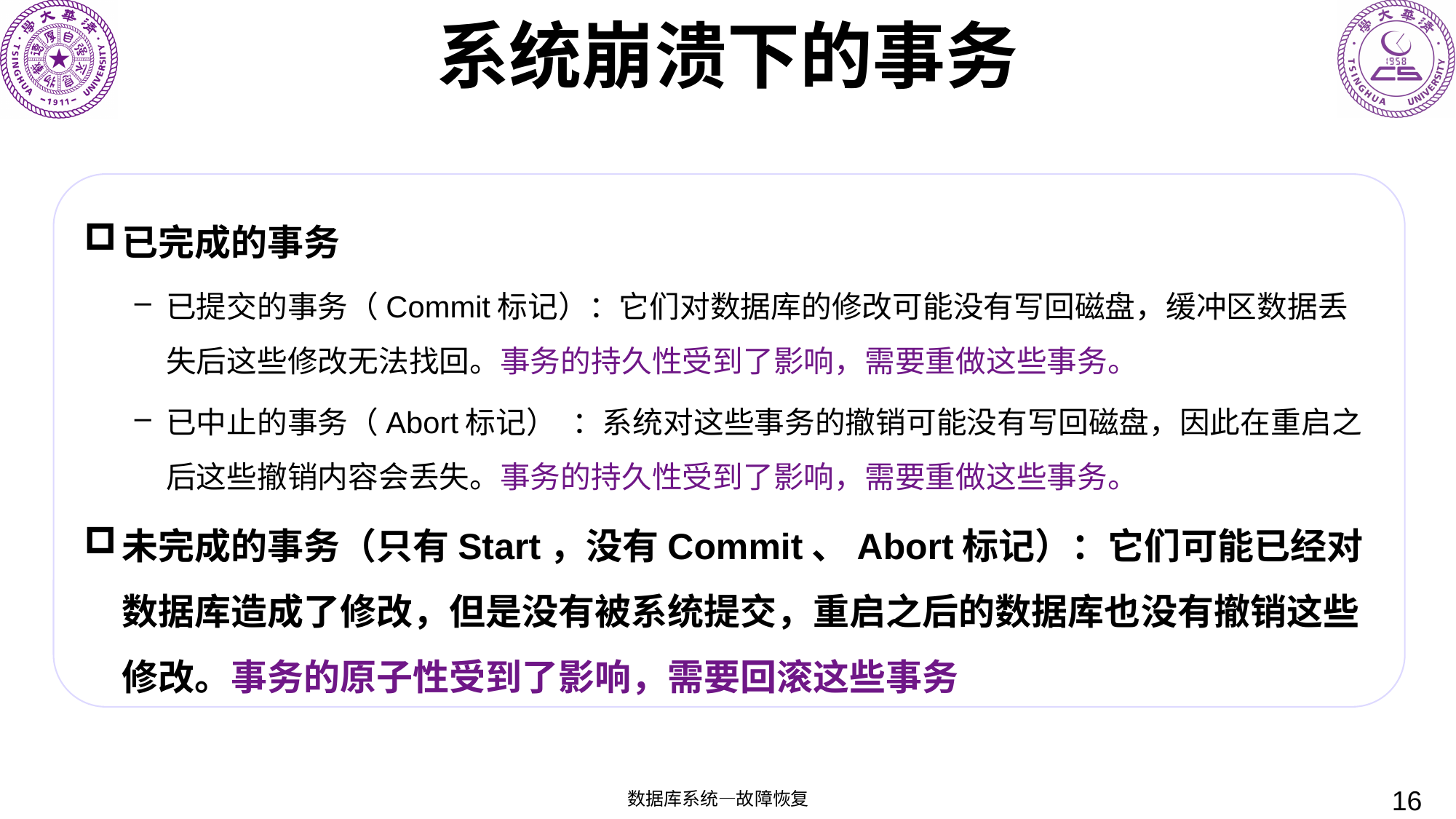

# 系统崩溃下的事务

已完成的事务
已提交的事务（Commit标记）：它们对数据库的修改可能没有写回磁盘，缓冲区数据丢失后这些修改无法找回。事务的持久性受到了影响，需要重做这些事务。
已中止的事务（Abort标记） ：系统对这些事务的撤销可能没有写回磁盘，因此在重启之后这些撤销内容会丢失。事务的持久性受到了影响，需要重做这些事务。
未完成的事务（只有Start，没有Commit、Abort标记）：它们可能已经对数据库造成了修改，但是没有被系统提交，重启之后的数据库也没有撤销这些修改。事务的原子性受到了影响，需要回滚这些事务

16
数据库系统—故障恢复